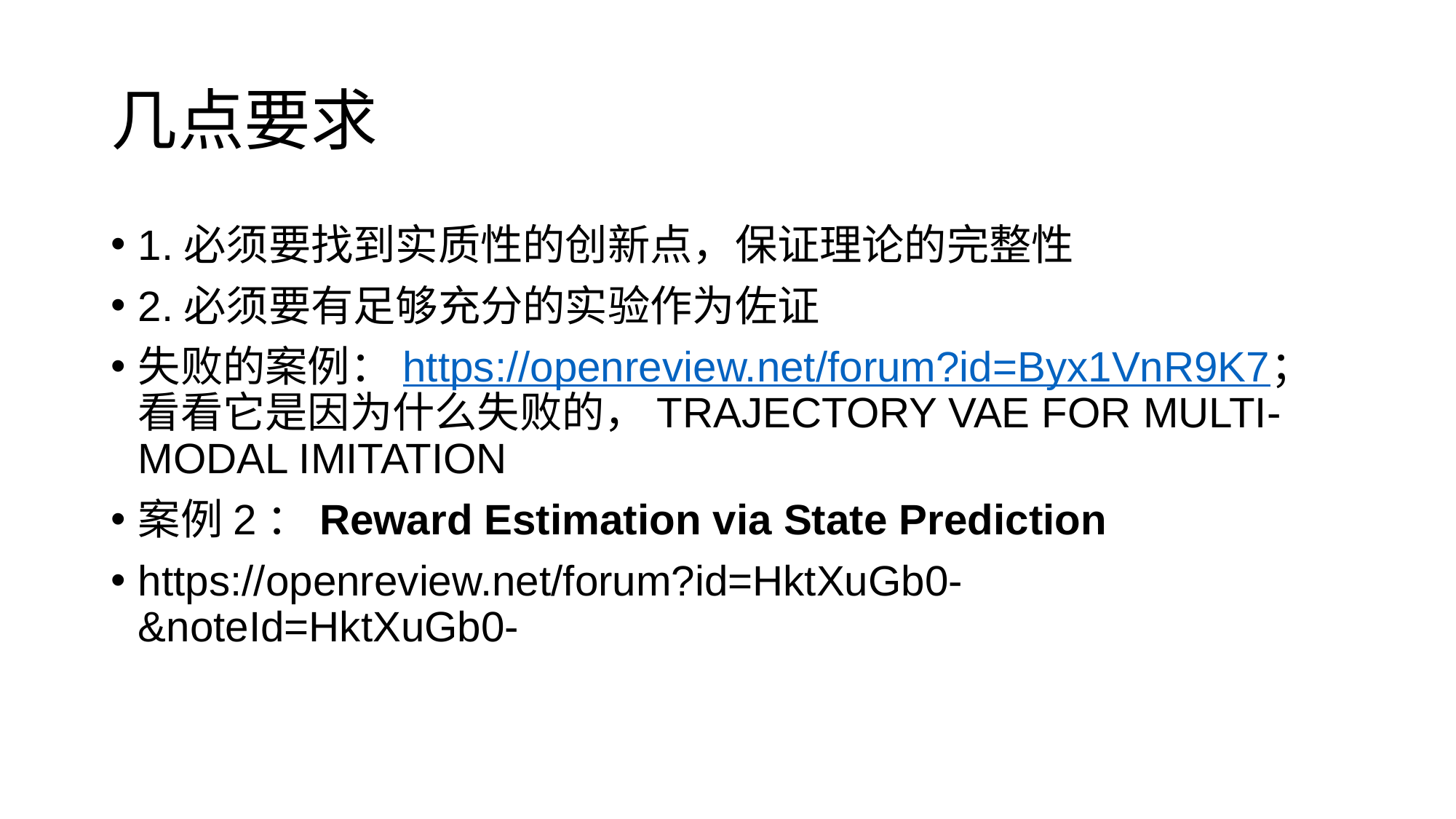

# 几点要求
1.必须要找到实质性的创新点，保证理论的完整性
2.必须要有足够充分的实验作为佐证
失败的案例：https://openreview.net/forum?id=Byx1VnR9K7；看看它是因为什么失败的，TRAJECTORY VAE FOR MULTI-MODAL IMITATION
案例2：Reward Estimation via State Prediction
https://openreview.net/forum?id=HktXuGb0-&noteId=HktXuGb0-